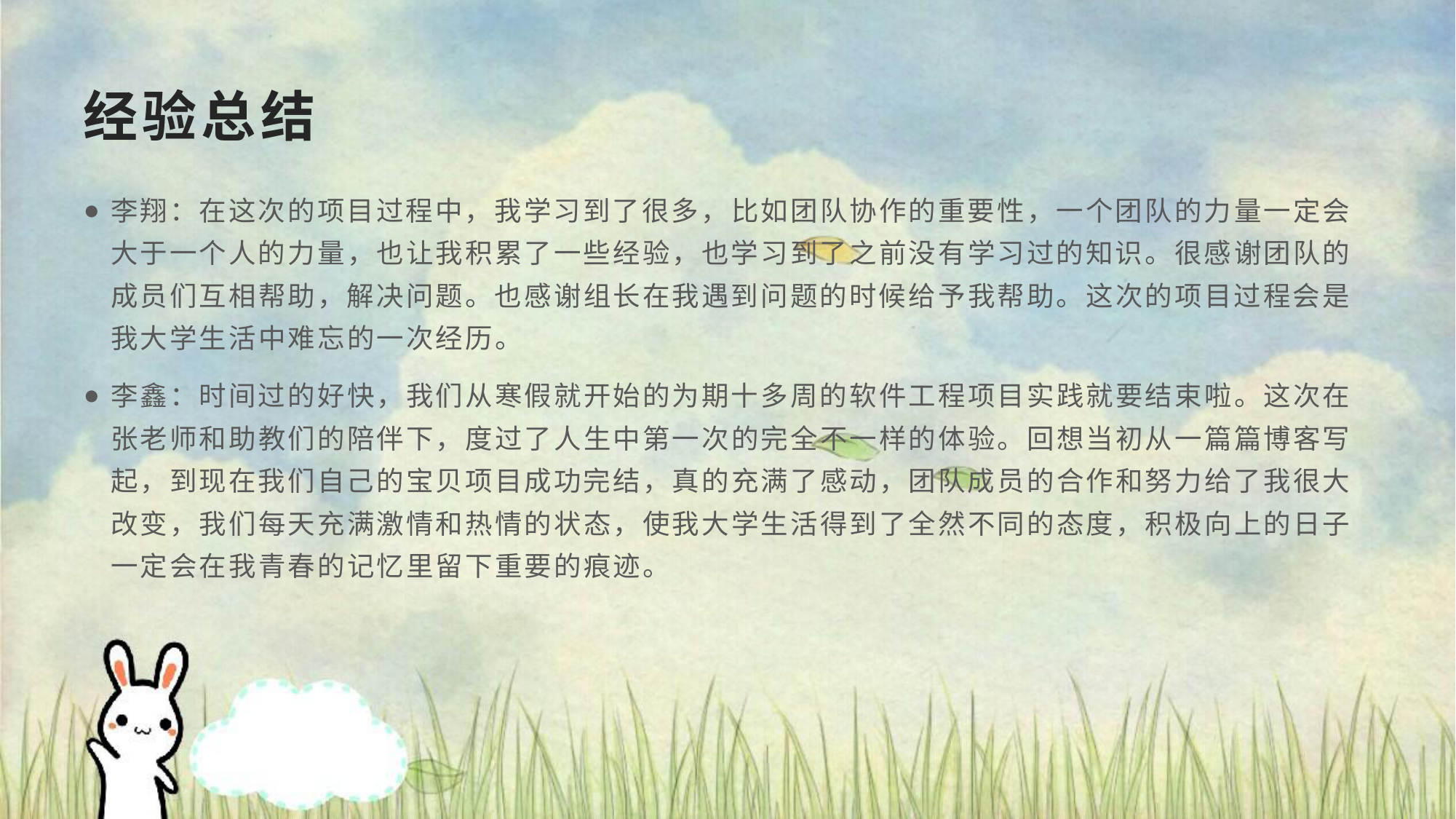

# 经验总结
李翔：在这次的项目过程中，我学习到了很多，比如团队协作的重要性，一个团队的力量一定会大于一个人的力量，也让我积累了一些经验，也学习到了之前没有学习过的知识。很感谢团队的成员们互相帮助，解决问题。也感谢组长在我遇到问题的时候给予我帮助。这次的项目过程会是我大学生活中难忘的一次经历。
李鑫：时间过的好快，我们从寒假就开始的为期十多周的软件工程项目实践就要结束啦。这次在张老师和助教们的陪伴下，度过了人生中第一次的完全不一样的体验。回想当初从一篇篇博客写起，到现在我们自己的宝贝项目成功完结，真的充满了感动，团队成员的合作和努力给了我很大改变，我们每天充满激情和热情的状态，使我大学生活得到了全然不同的态度，积极向上的日子一定会在我青春的记忆里留下重要的痕迹。